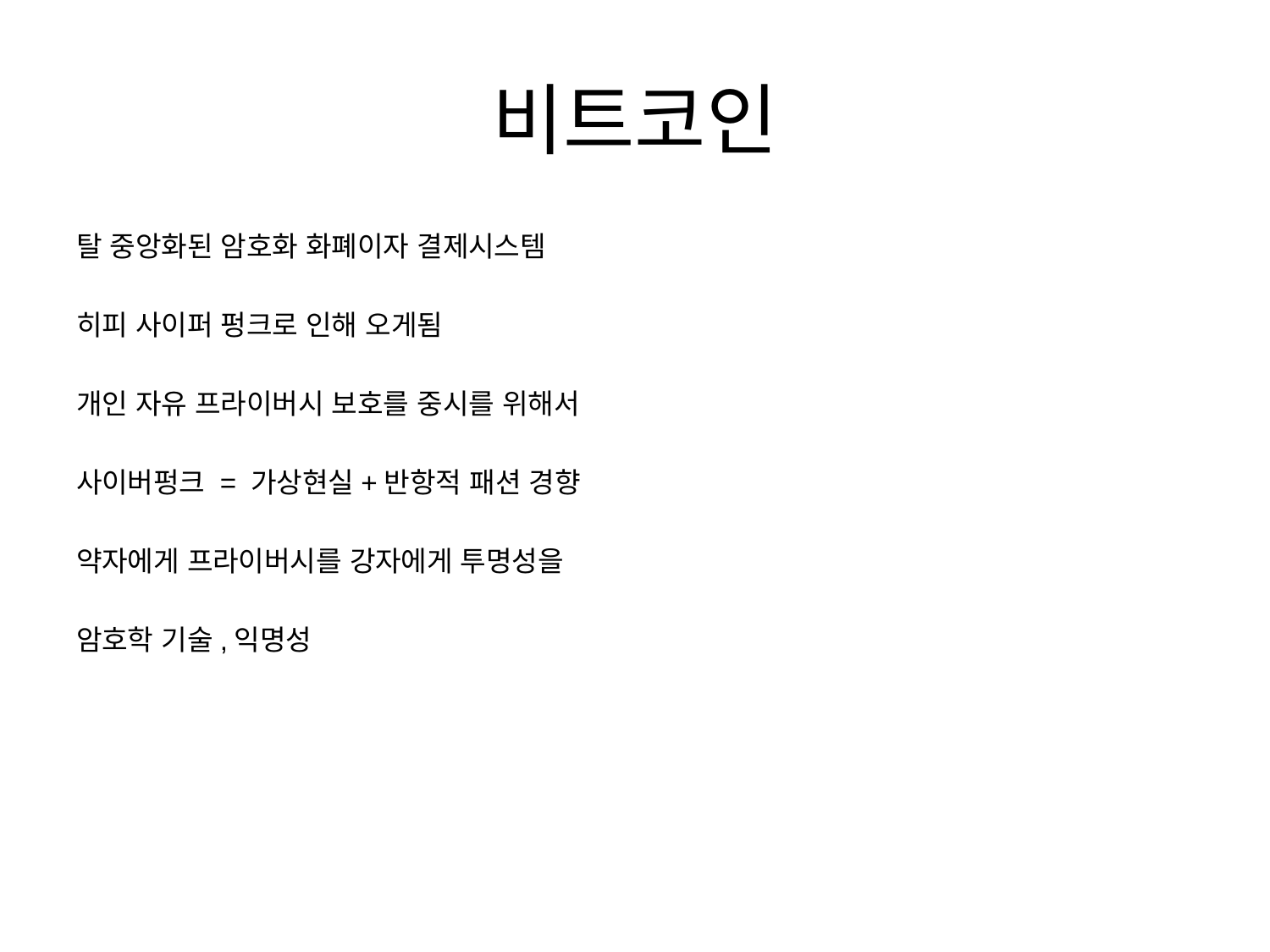

# 비트코인
탈 중앙화된 암호화 화폐이자 결제시스템

히피 사이퍼 펑크로 인해 오게됨

개인 자유 프라이버시 보호를 중시를 위해서

사이버펑크 = 가상현실+반항적 패션 경향

약자에게 프라이버시를 강자에게 투명성을

암호학 기술,익명성